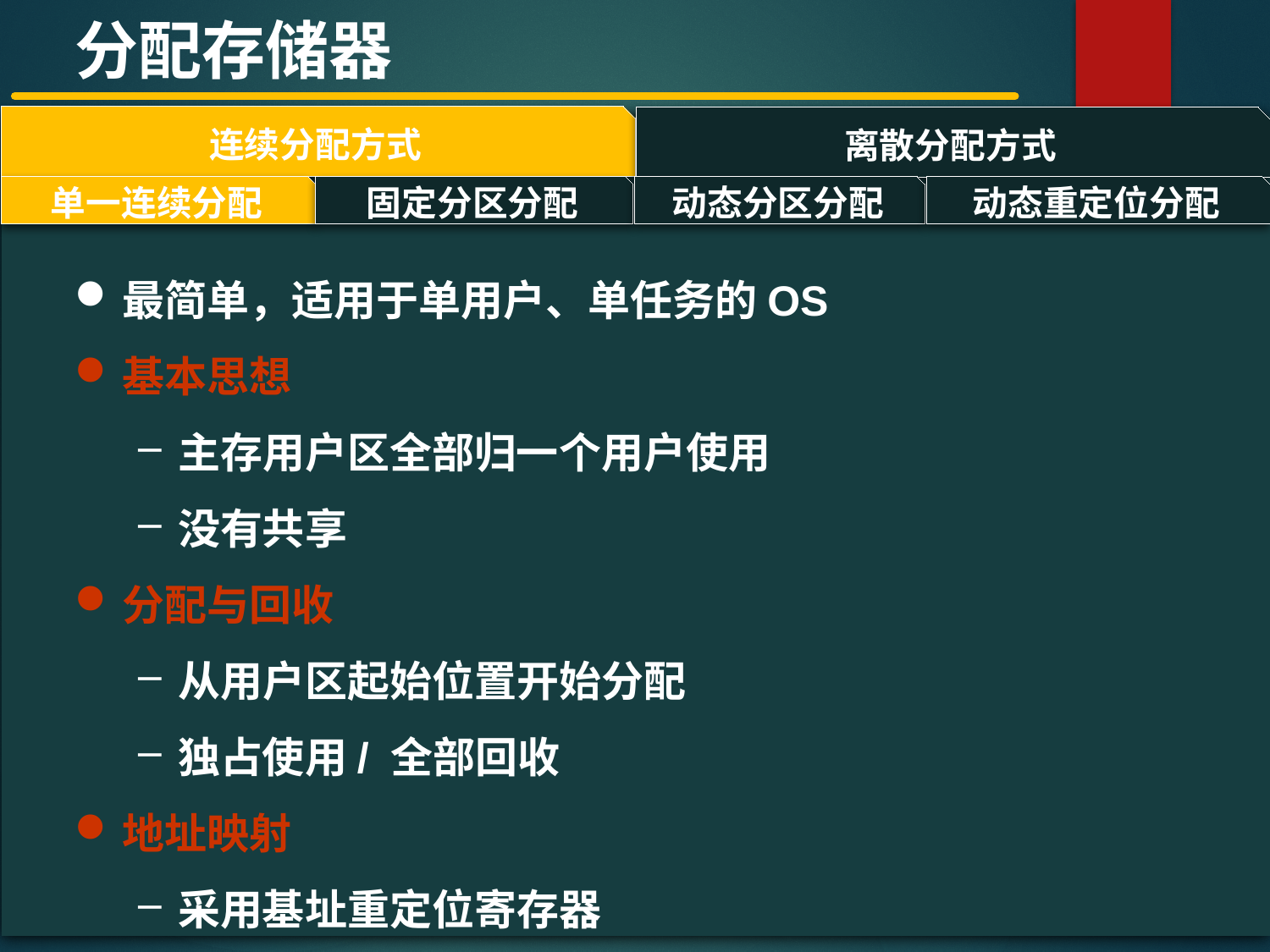

分配存储器
连续分配方式
离散分配方式
#
单一连续分配
固定分区分配
动态分区分配
动态重定位分配
最简单，适用于单用户、单任务的OS
基本思想
主存用户区全部归一个用户使用
没有共享
分配与回收
从用户区起始位置开始分配
独占使用/ 全部回收
地址映射
采用基址重定位寄存器